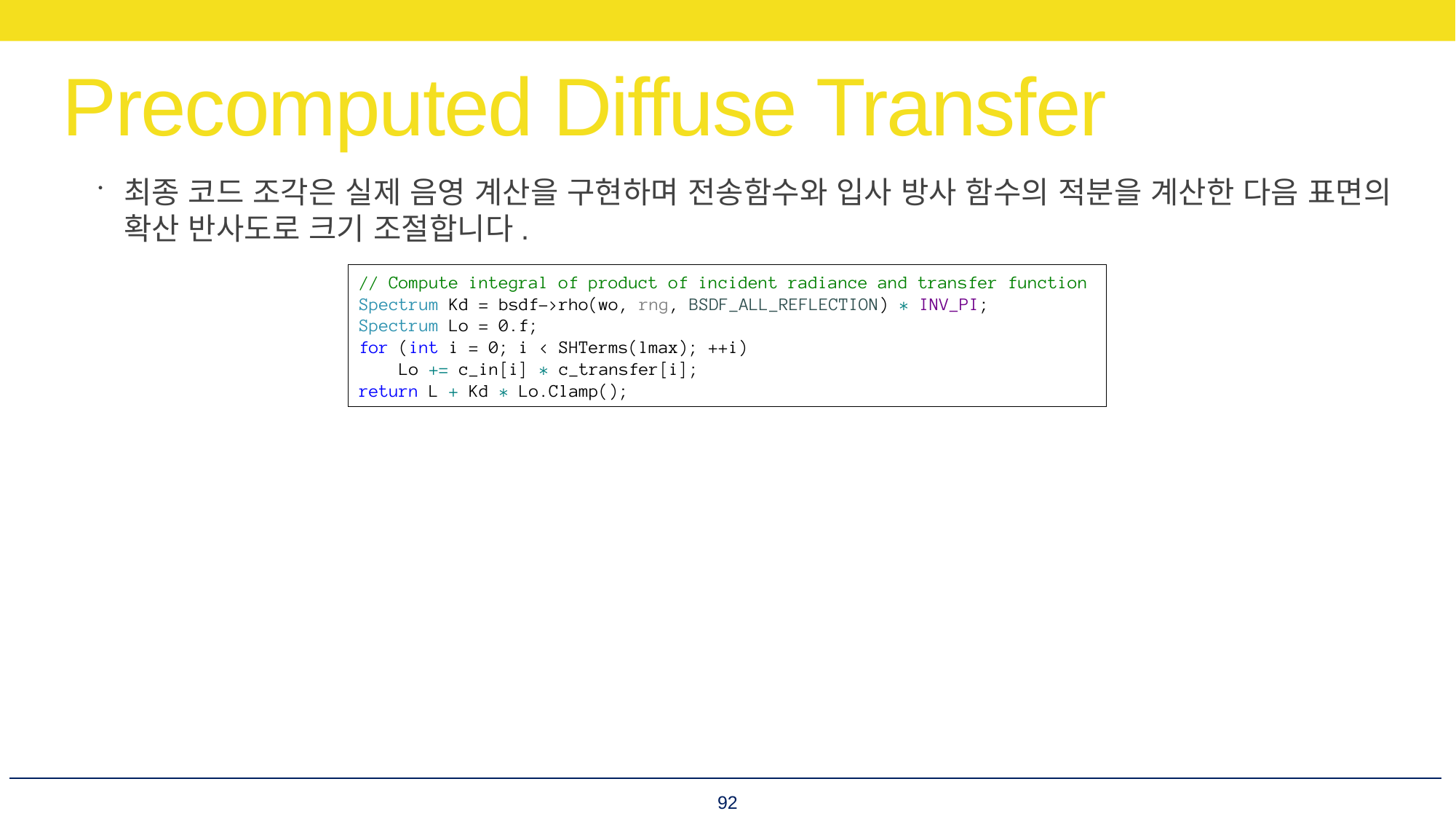

# Precomputed Diffuse Transfer
최종 코드 조각은 실제 음영 계산을 구현하며 전송함수와 입사 방사 함수의 적분을 계산한 다음 표면의 확산 반사도로 크기 조절합니다.
// Compute integral of product of incident radiance and transfer function
Spectrum Kd = bsdf->rho(wo, rng, BSDF_ALL_REFLECTION) * INV_PI;
Spectrum Lo = 0.f;
for (int i = 0; i < SHTerms(lmax); ++i)
    Lo += c_in[i] * c_transfer[i];
return L + Kd * Lo.Clamp();
92